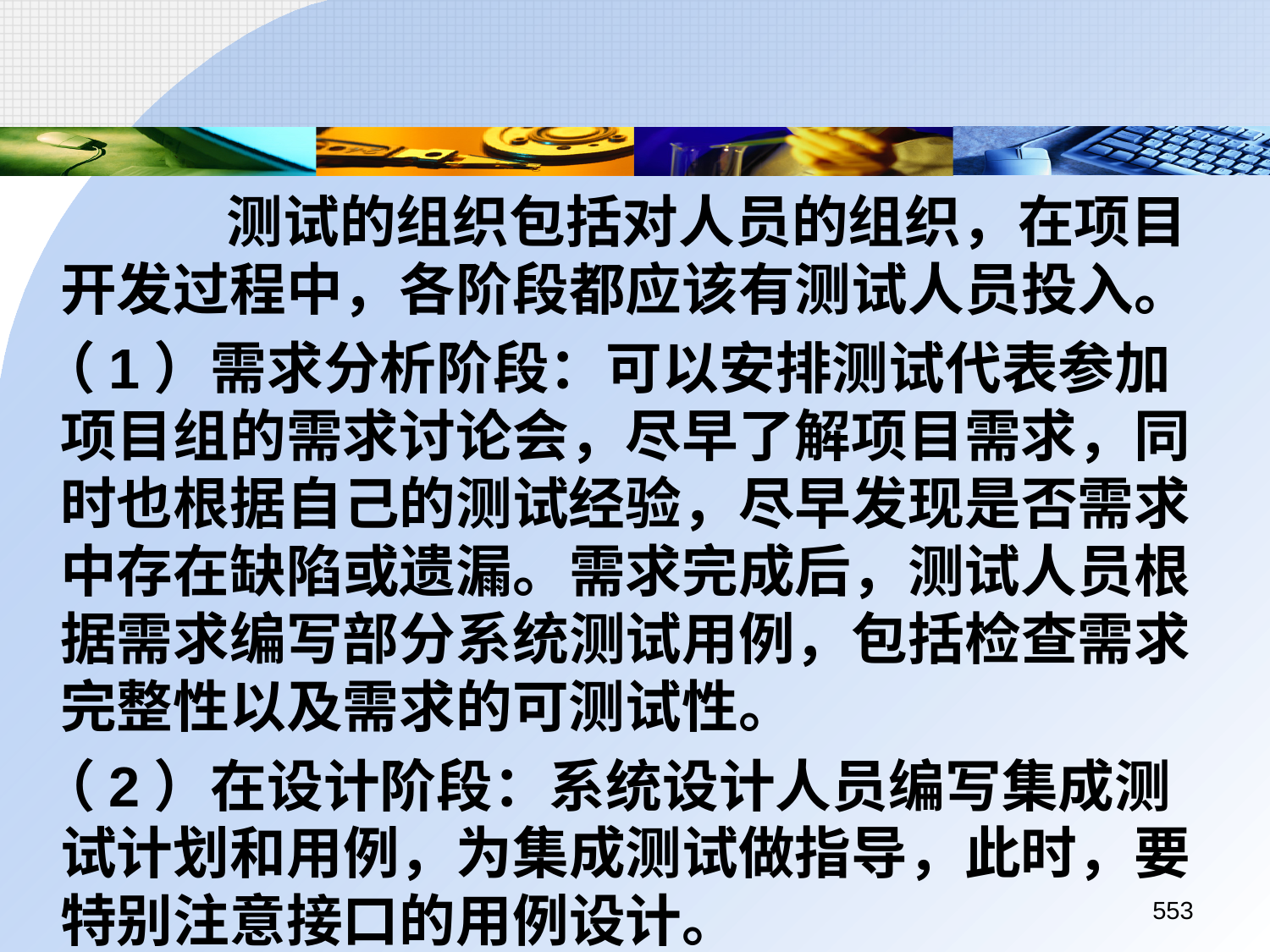

测试的组织包括对人员的组织，在项目开发过程中，各阶段都应该有测试人员投入。
 （1）需求分析阶段：可以安排测试代表参加项目组的需求讨论会，尽早了解项目需求，同时也根据自己的测试经验，尽早发现是否需求中存在缺陷或遗漏。需求完成后，测试人员根据需求编写部分系统测试用例，包括检查需求完整性以及需求的可测试性。
 （2）在设计阶段：系统设计人员编写集成测试计划和用例，为集成测试做指导，此时，要特别注意接口的用例设计。

553